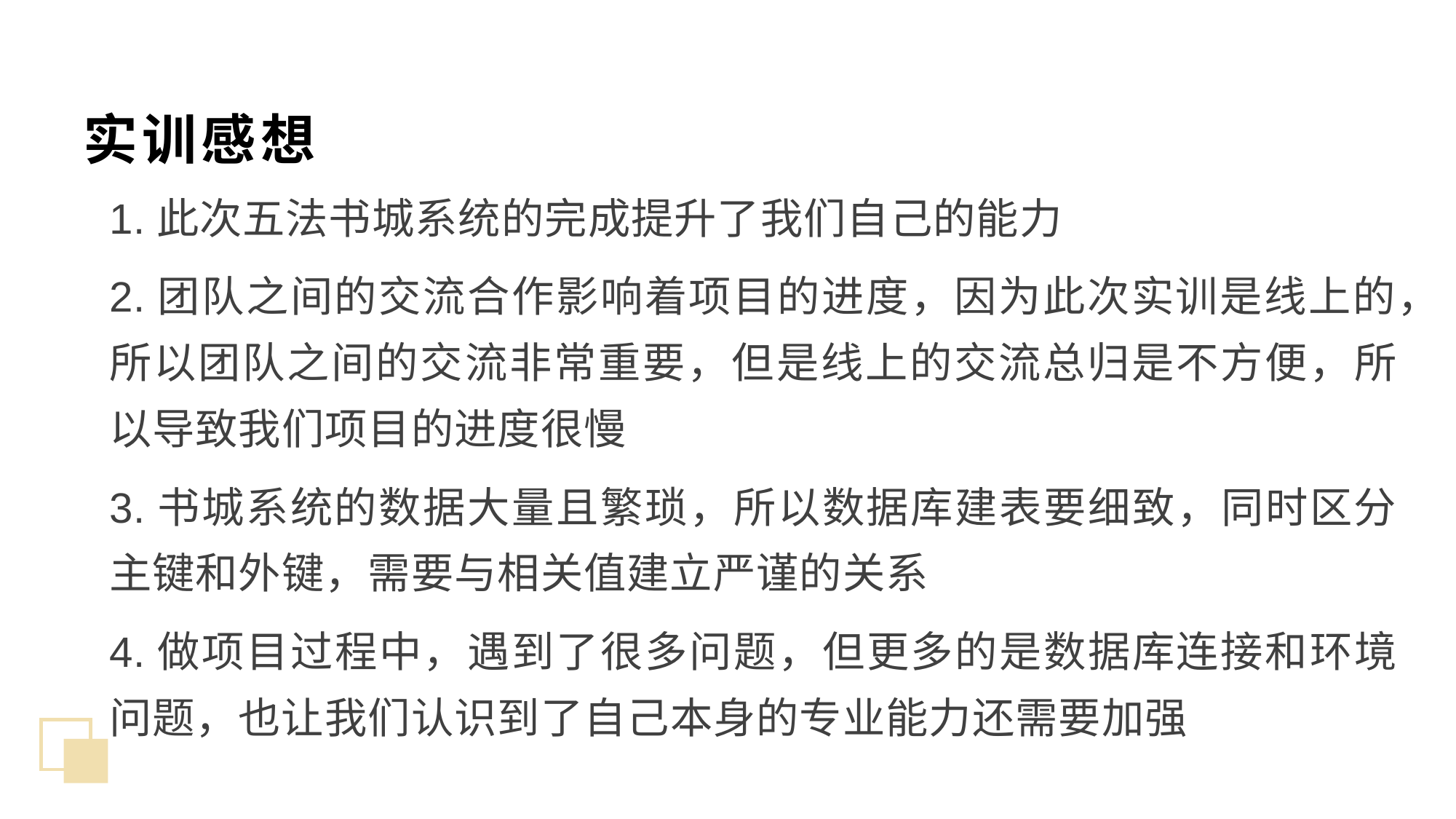

实训感想
1.此次五法书城系统的完成提升了我们自己的能力
2.团队之间的交流合作影响着项目的进度，因为此次实训是线上的，所以团队之间的交流非常重要，但是线上的交流总归是不方便，所以导致我们项目的进度很慢
3.书城系统的数据大量且繁琐，所以数据库建表要细致，同时区分主键和外键，需要与相关值建立严谨的关系
4.做项目过程中，遇到了很多问题，但更多的是数据库连接和环境问题，也让我们认识到了自己本身的专业能力还需要加强